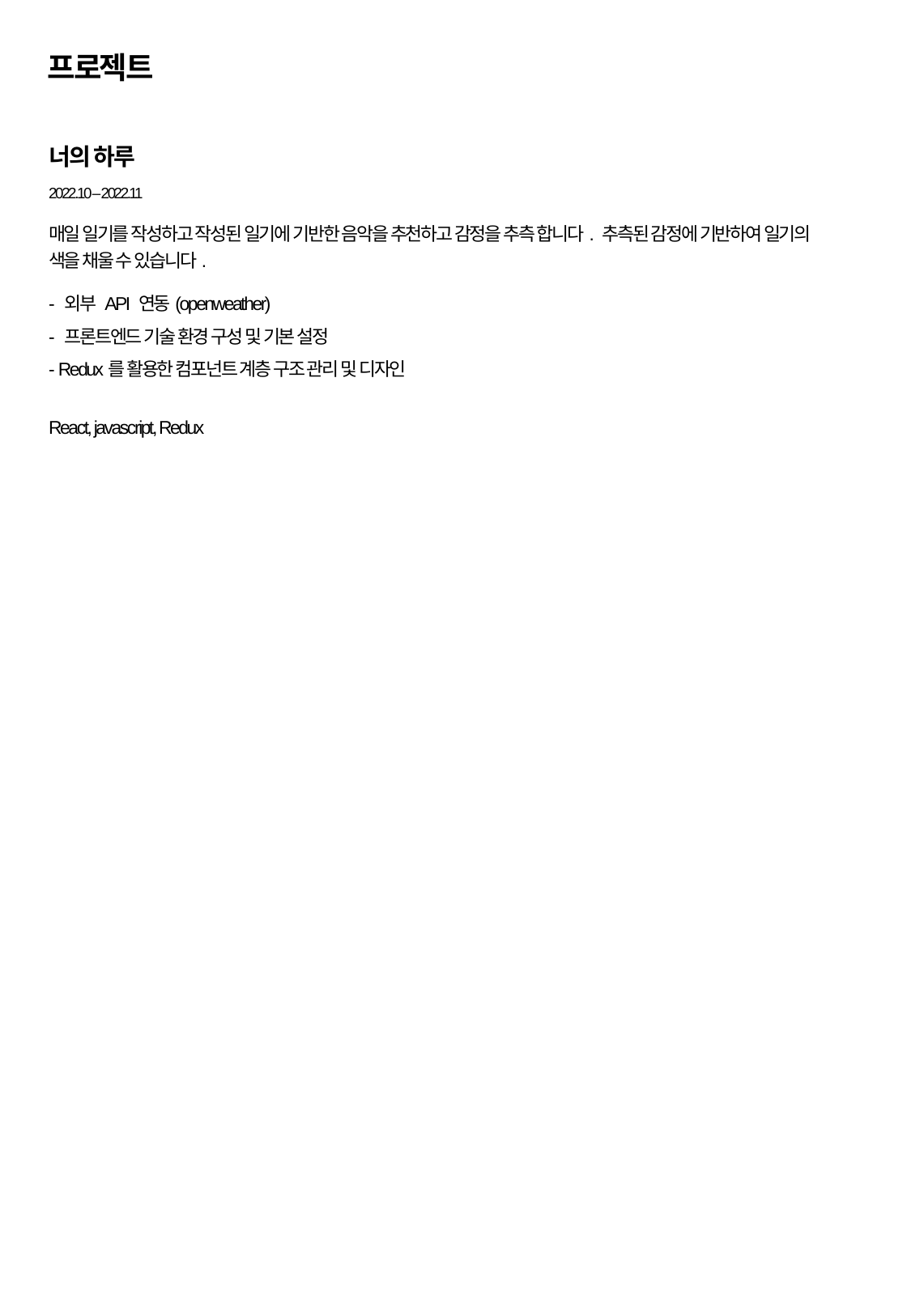

프로젝트
너의 하루
2022.10 – 2022.11
매일 일기를 작성하고 작성된 일기에 기반한 음악을 추천하고 감정을 추측 합니다. 추측된 감정에 기반하여 일기의 색을 채울 수 있습니다.
- 외부 API 연동(openweather)
- 프론트엔드 기술 환경 구성 및 기본 설정
- Redux를 활용한 컴포넌트 계층 구조 관리 및 디자인
React, javascript, Redux